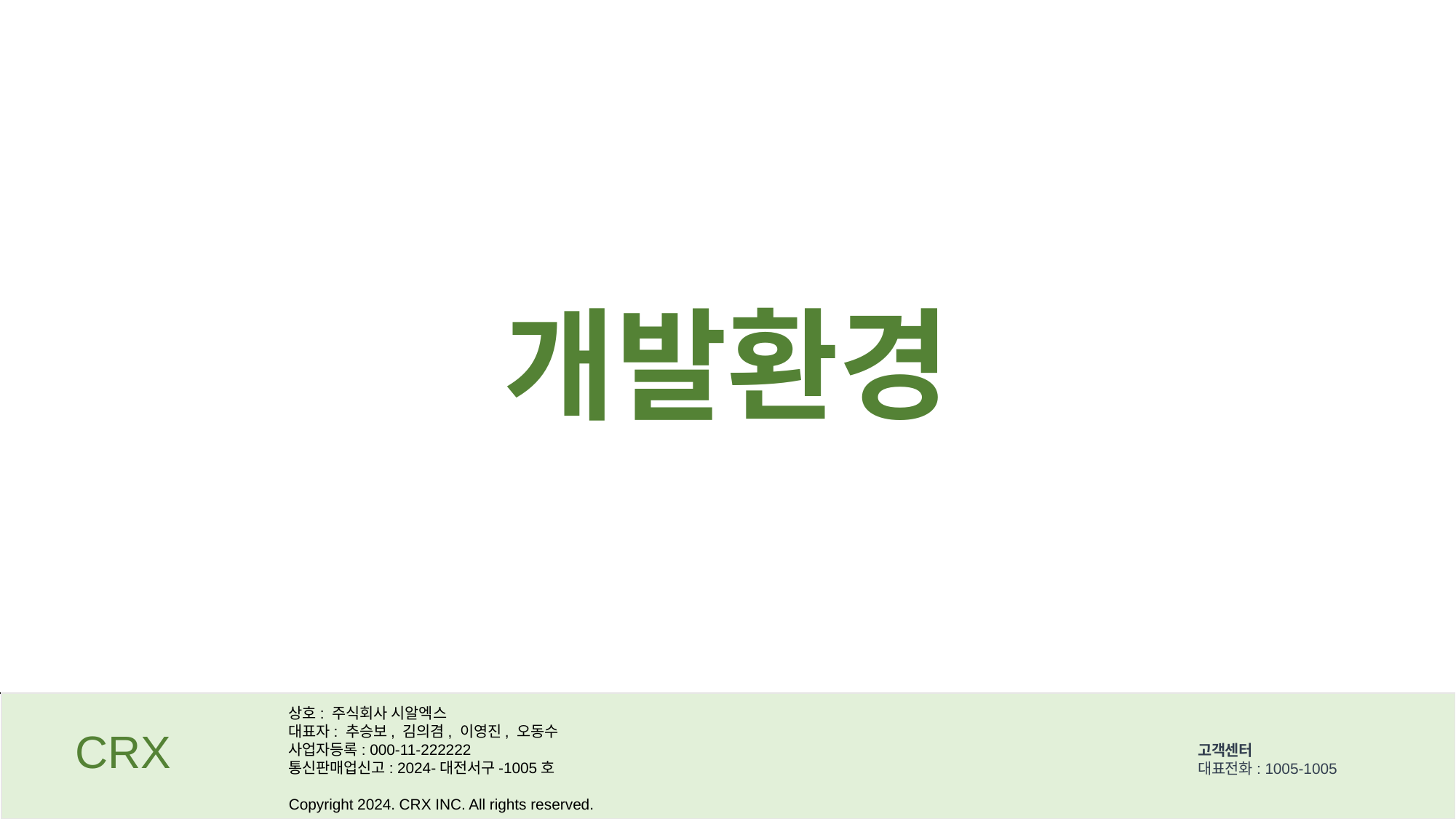

개발환경

상호: 주식회사 시알엑스
대표자: 추승보, 김의겸, 이영진, 오동수
사업자등록: 000-11-222222
통신판매업신고: 2024-대전서구-1005호

Copyright 2024. CRX INC. All rights reserved.
CRX
고객센터
대표전화: 1005-1005